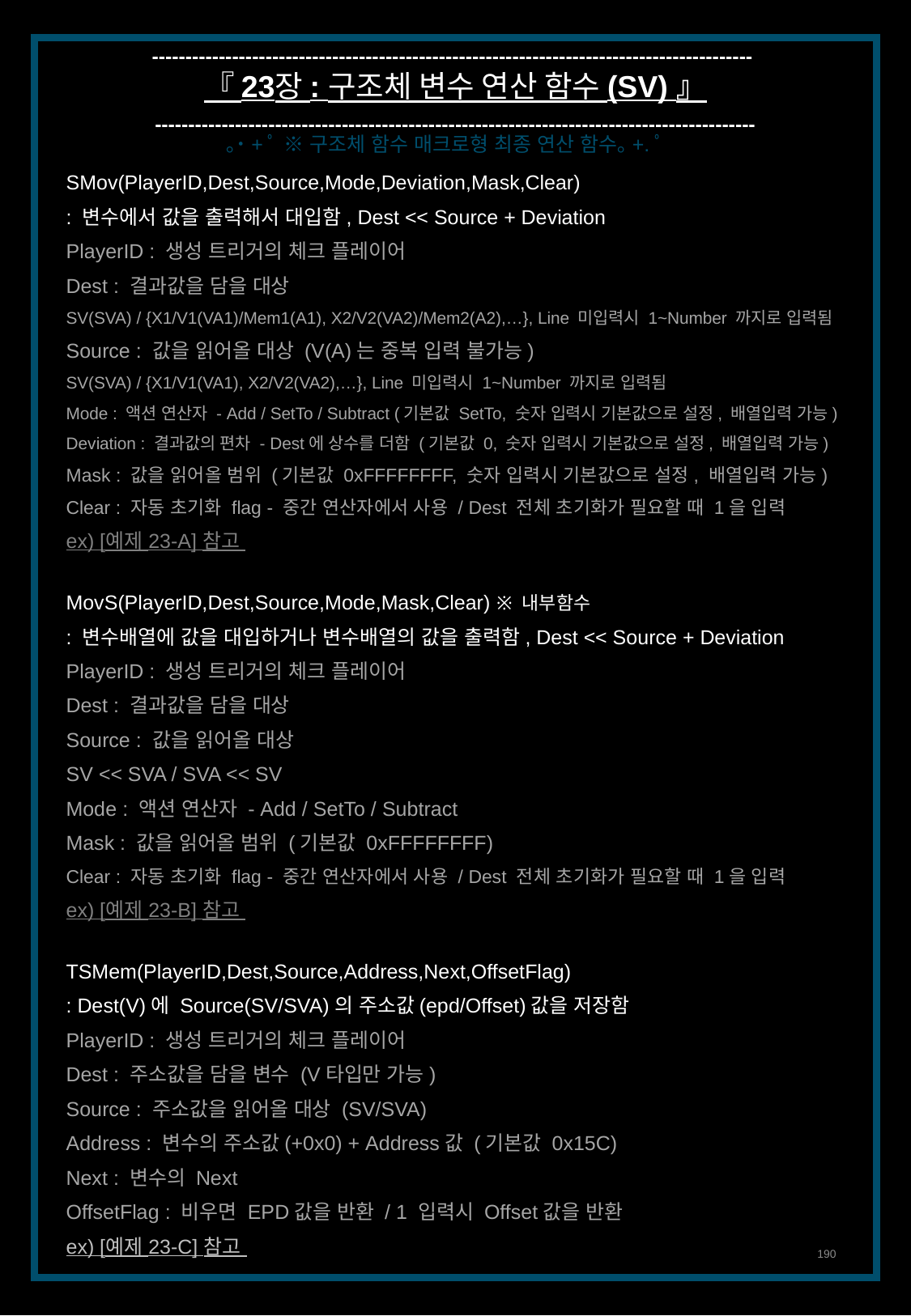

------------------------------------------------------------------------------------------
『 23장 : 구조체 변수 연산 함수 (SV) 』
------------------------------------------------------------------------------------------

｡˙+ﾟ ※ 구조체 함수 매크로형 최종 연산 함수｡+.ﾟ
SMov(PlayerID,Dest,Source,Mode,Deviation,Mask,Clear)
: 변수에서 값을 출력해서 대입함, Dest << Source + Deviation
PlayerID : 생성 트리거의 체크 플레이어
Dest : 결과값을 담을 대상
SV(SVA) / {X1/V1(VA1)/Mem1(A1), X2/V2(VA2)/Mem2(A2),…}, Line 미입력시 1~Number 까지로 입력됨
Source : 값을 읽어올 대상 (V(A)는 중복 입력 불가능)
SV(SVA) / {X1/V1(VA1), X2/V2(VA2),…}, Line 미입력시 1~Number 까지로 입력됨
Mode : 액션 연산자 - Add / SetTo / Subtract (기본값 SetTo, 숫자 입력시 기본값으로 설정, 배열입력 가능)
Deviation : 결과값의 편차 - Dest에 상수를 더함 (기본값 0, 숫자 입력시 기본값으로 설정, 배열입력 가능)
Mask : 값을 읽어올 범위 (기본값 0xFFFFFFFF, 숫자 입력시 기본값으로 설정, 배열입력 가능)
Clear : 자동 초기화 flag - 중간 연산자에서 사용 / Dest 전체 초기화가 필요할 때 1을 입력
ex) [예제 23-A] 참고

MovS(PlayerID,Dest,Source,Mode,Mask,Clear) ※ 내부함수
: 변수배열에 값을 대입하거나 변수배열의 값을 출력함, Dest << Source + Deviation
PlayerID : 생성 트리거의 체크 플레이어
Dest : 결과값을 담을 대상
Source : 값을 읽어올 대상
SV << SVA / SVA << SV
Mode : 액션 연산자 - Add / SetTo / Subtract
Mask : 값을 읽어올 범위 (기본값 0xFFFFFFFF)
Clear : 자동 초기화 flag - 중간 연산자에서 사용 / Dest 전체 초기화가 필요할 때 1을 입력
ex) [예제 23-B] 참고

TSMem(PlayerID,Dest,Source,Address,Next,OffsetFlag)
: Dest(V)에 Source(SV/SVA)의 주소값(epd/Offset)값을 저장함
PlayerID : 생성 트리거의 체크 플레이어
Dest : 주소값을 담을 변수 (V타입만 가능)
Source : 주소값을 읽어올 대상 (SV/SVA)
Address : 변수의 주소값(+0x0) + Address값 (기본값 0x15C)
Next : 변수의 Next
OffsetFlag : 비우면 EPD값을 반환 / 1 입력시 Offset값을 반환
ex) [예제 23-C] 참고
190